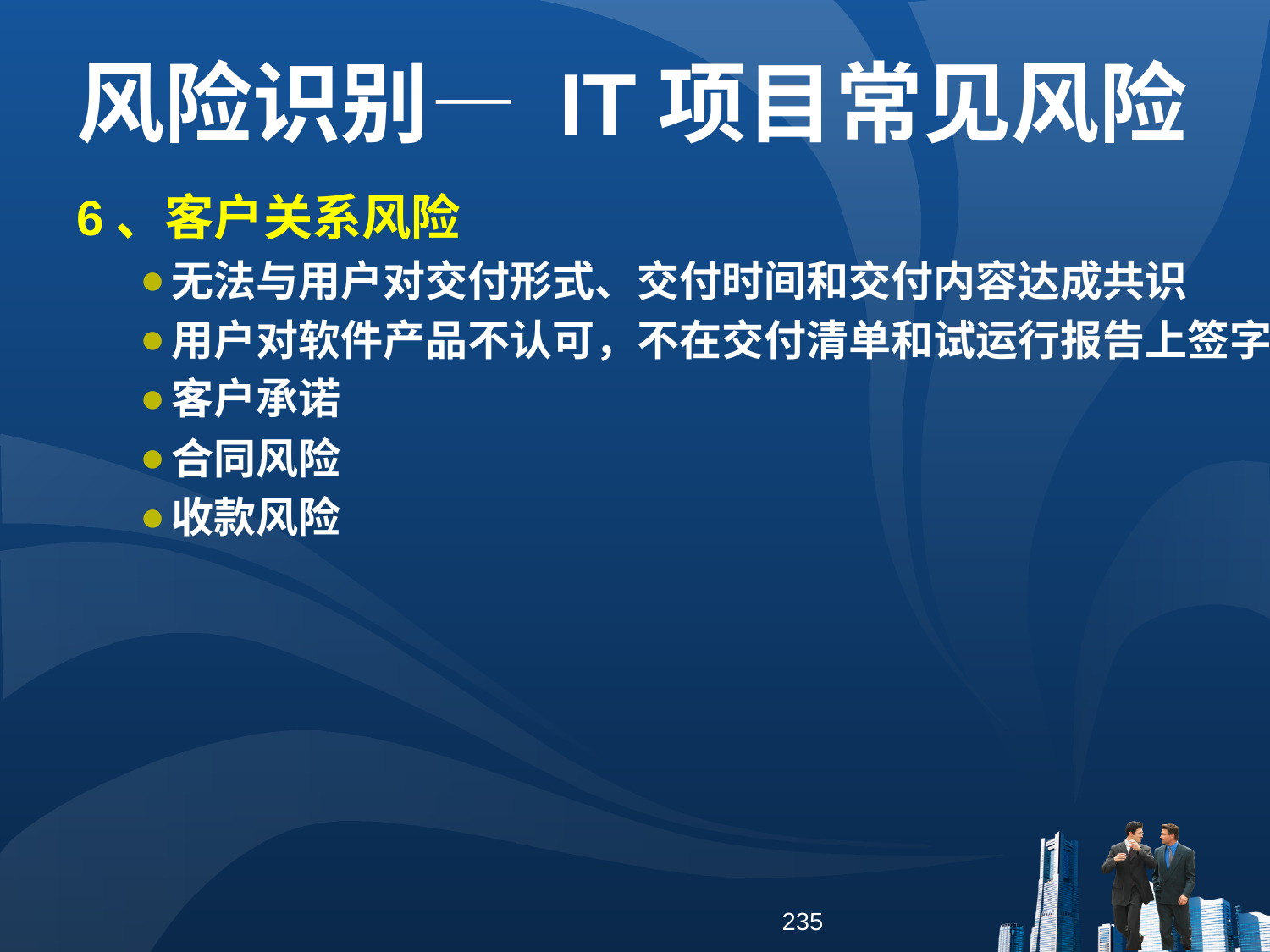

风险识别— IT项目常见风险
6、客户关系风险
无法与用户对交付形式、交付时间和交付内容达成共识
用户对软件产品不认可，不在交付清单和试运行报告上签字
客户承诺
合同风险
收款风险
235